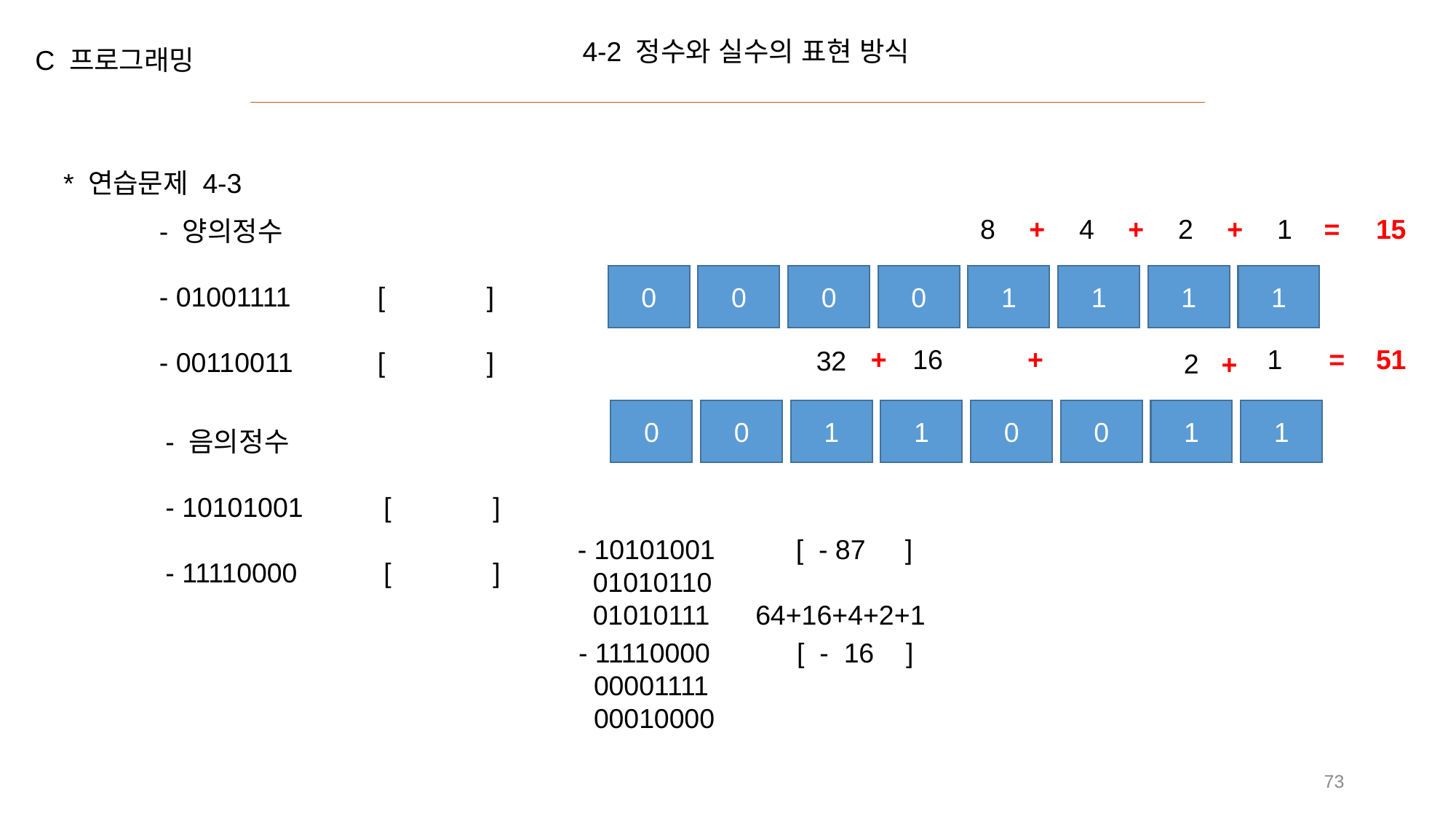

4-2 정수와 실수의 표현 방식
C 프로그래밍
* 연습문제 4-3
8
+
4
+
2
+
1
=
15
- 양의정수

- 01001111	[	]

- 00110011	[	]
0
0
0
0
1
1
1
1
+
16
+
1
=
51
32
2
+
0
0
1
1
0
0
1
1
- 음의정수

- 10101001	[	]

- 11110000	[	]
- 10101001	[  - 87	]
  01010110
  01010111      64+16+4+2+1
- 11110000	[  -  16	]
  00001111
  00010000
73